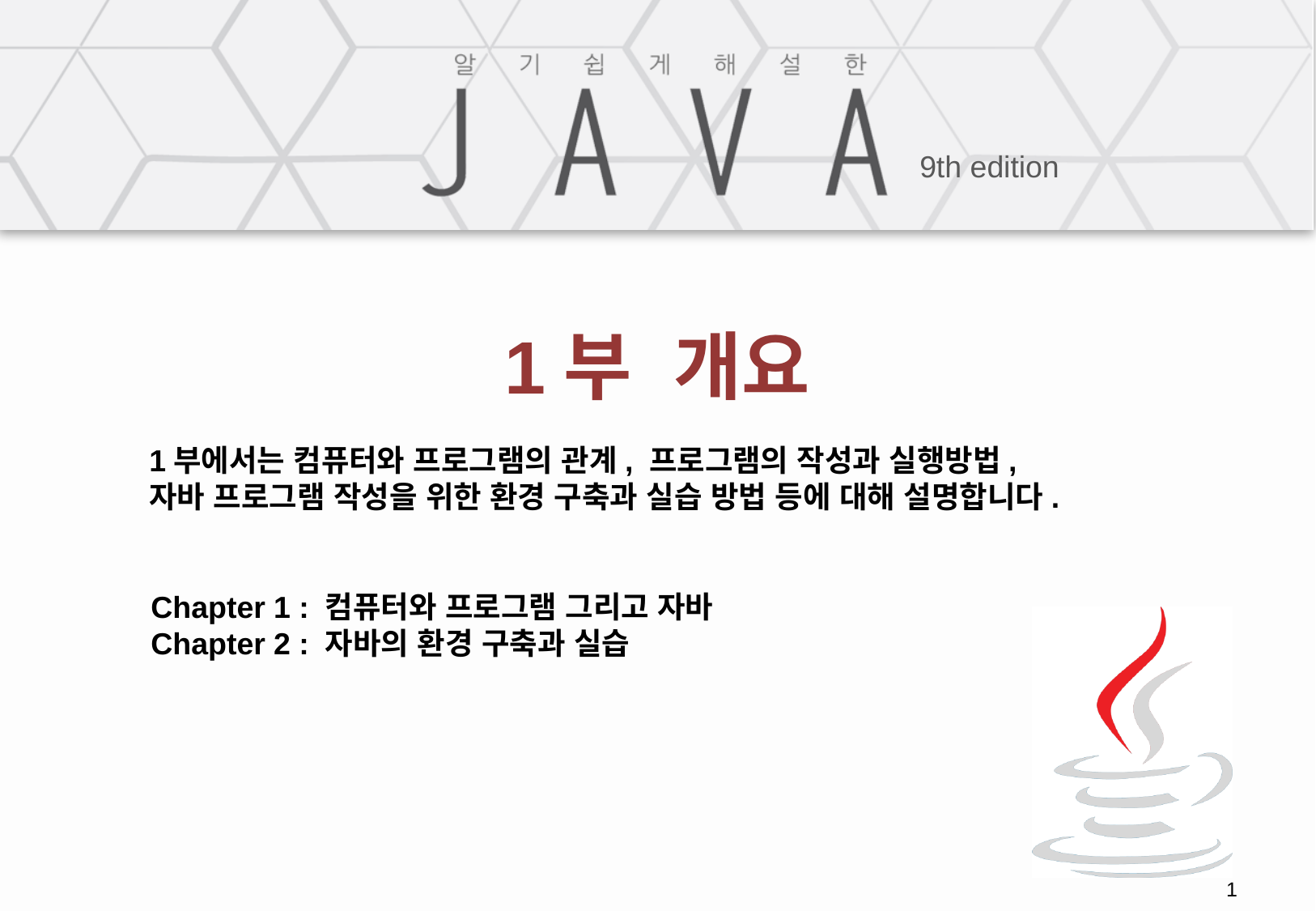

# 1부  개요
1부에서는 컴퓨터와 프로그램의 관계, 프로그램의 작성과 실행방법,
자바 프로그램 작성을 위한 환경 구축과 실습 방법 등에 대해 설명합니다.
Chapter 1 : 컴퓨터와 프로그램 그리고 자바
Chapter 2 : 자바의 환경 구축과 실습
1